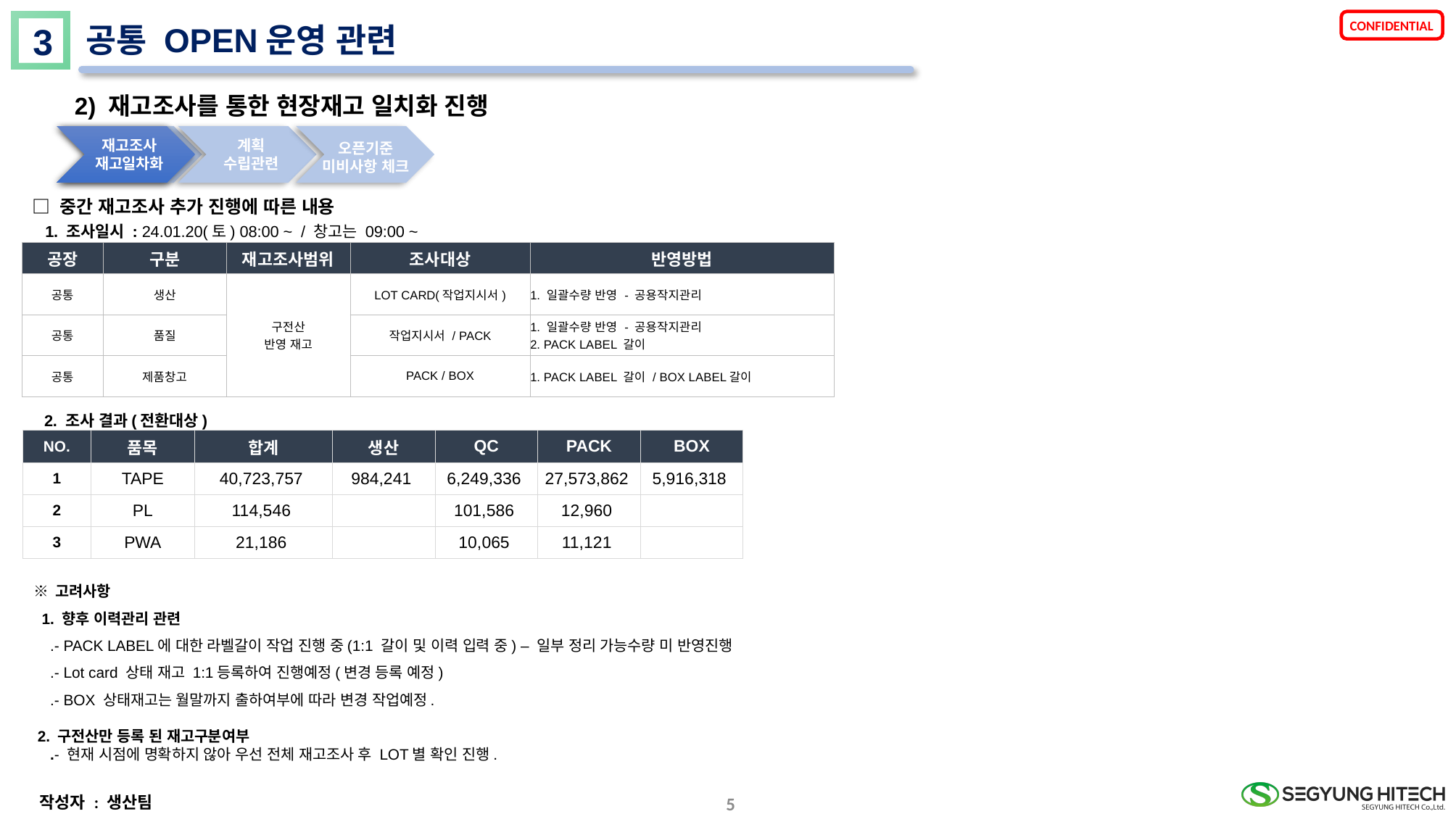

3
공통 OPEN운영 관련
2) 재고조사를 통한 현장재고 일치화 진행

재고조사
재고일차화

계획
수립관련
Lot
Card 구성
오픈기준
미비사항 체크
□ 중간 재고조사 추가 진행에 따른 내용
  1. 조사일시 : 24.01.20(토) 08:00 ~  / 창고는 09:00 ~
| 공장 | 구분 | 재고조사범위 | 조사대상 | 반영방법 |
| --- | --- | --- | --- | --- |
| 공통 | 생산 | 구전산 반영 재고 | LOT CARD(작업지시서) | 1. 일괄수량 반영 - 공용작지관리 |
| 공통 | 품질 |  | 작업지시서 / PACK | 1. 일괄수량 반영 - 공용작지관리 2. PACK LABEL 갈이 |
| 공통 | 제품창고 |  | PACK / BOX | 1. PACK LABEL 갈이 / BOX LABEL갈이 |
  2. 조사 결과(전환대상)
| NO. | 품목 | 합계 | 생산 | QC | PACK | BOX |
| --- | --- | --- | --- | --- | --- | --- |
| 1 | TAPE | 40,723,757 | 984,241 | 6,249,336 | 27,573,862 | 5,916,318 |
| 2 | PL | 114,546 |  | 101,586 | 12,960 |  |
| 3 | PWA | 21,186 |  | 10,065 | 11,121 |  |
※ 고려사항
  1. 향후 이력관리 관련
    .- PACK LABEL에 대한 라벨갈이 작업 진행 중(1:1 갈이 및 이력 입력 중) – 일부 정리 가능수량 미 반영진행
    .- Lot card 상태 재고 1:1등록하여 진행예정(변경 등록 예정)
    .- BOX 상태재고는 월말까지 출하여부에 따라 변경 작업예정.

 2. 구전산만 등록 된 재고구분여부
    .- 현재 시점에 명확하지 않아 우선 전체 재고조사 후 LOT별 확인 진행.
5
작성자 : 생산팀